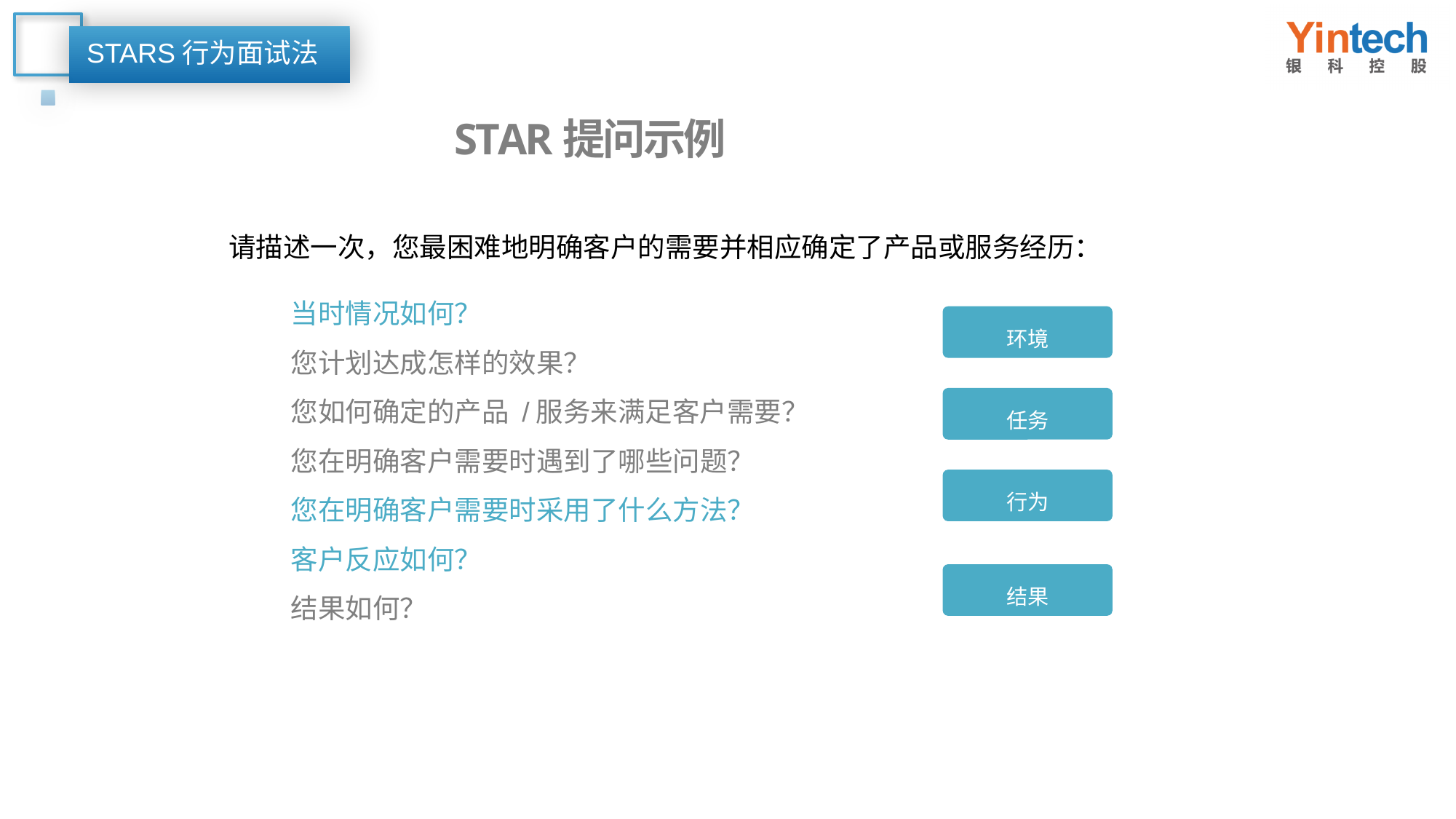

STARS行为面试法
STAR提问示例
请描述一次，您最困难地明确客户的需要并相应确定了产品或服务经历：
当时情况如何？
您计划达成怎样的效果？
您如何确定的产品 /服务来满足客户需要？
您在明确客户需要时遇到了哪些问题？
您在明确客户需要时采用了什么方法？
客户反应如何？
结果如何？

环境

任务

行为

结果